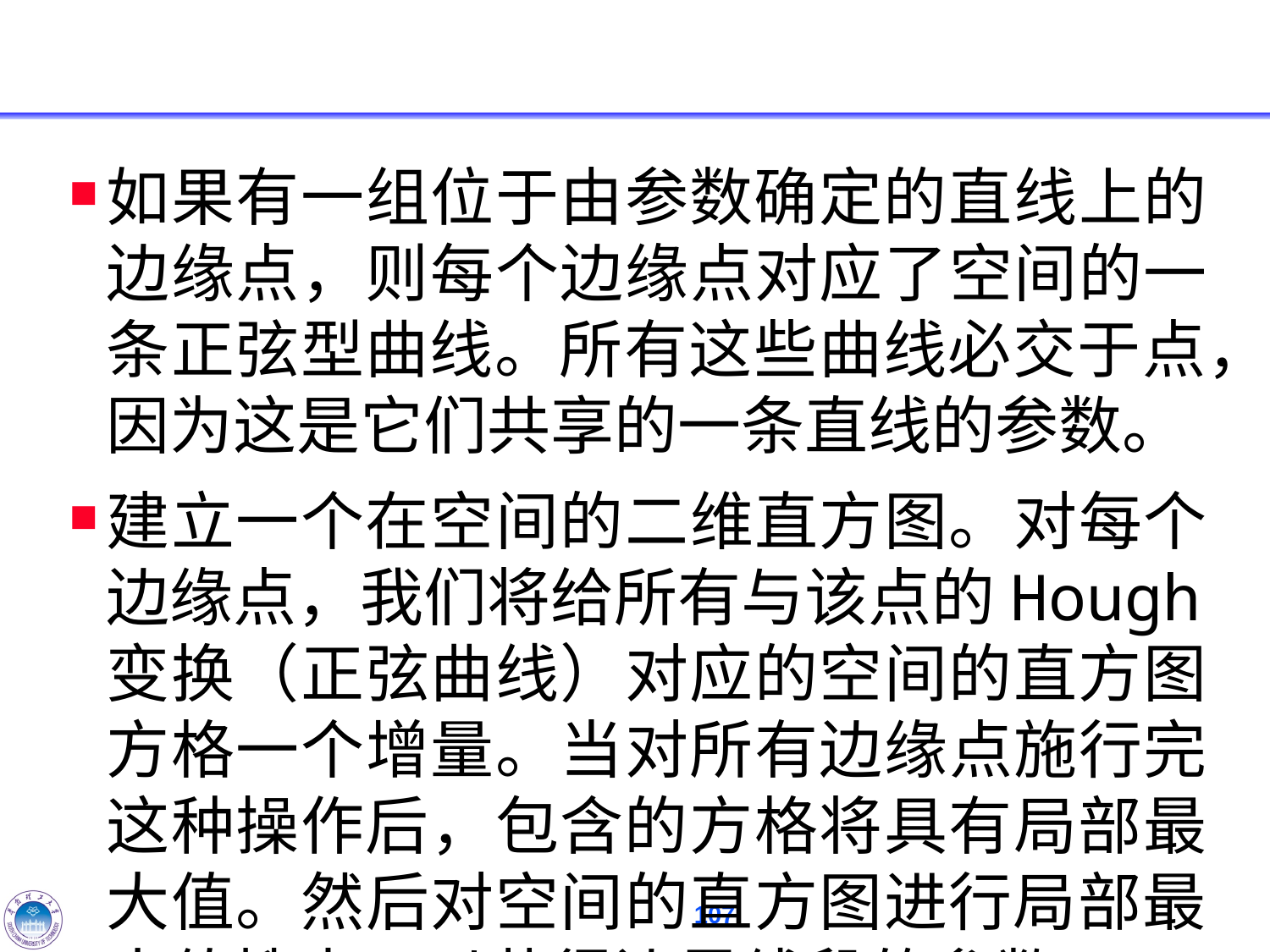

#
如果有一组位于由参数确定的直线上的边缘点，则每个边缘点对应了空间的一条正弦型曲线。所有这些曲线必交于点，因为这是它们共享的一条直线的参数。
建立一个在空间的二维直方图。对每个边缘点，我们将给所有与该点的Hough变换（正弦曲线）对应的空间的直方图方格一个增量。当对所有边缘点施行完这种操作后，包含的方格将具有局部最大值。然后对空间的直方图进行局部最大值搜索可以获得边界线段的参数。